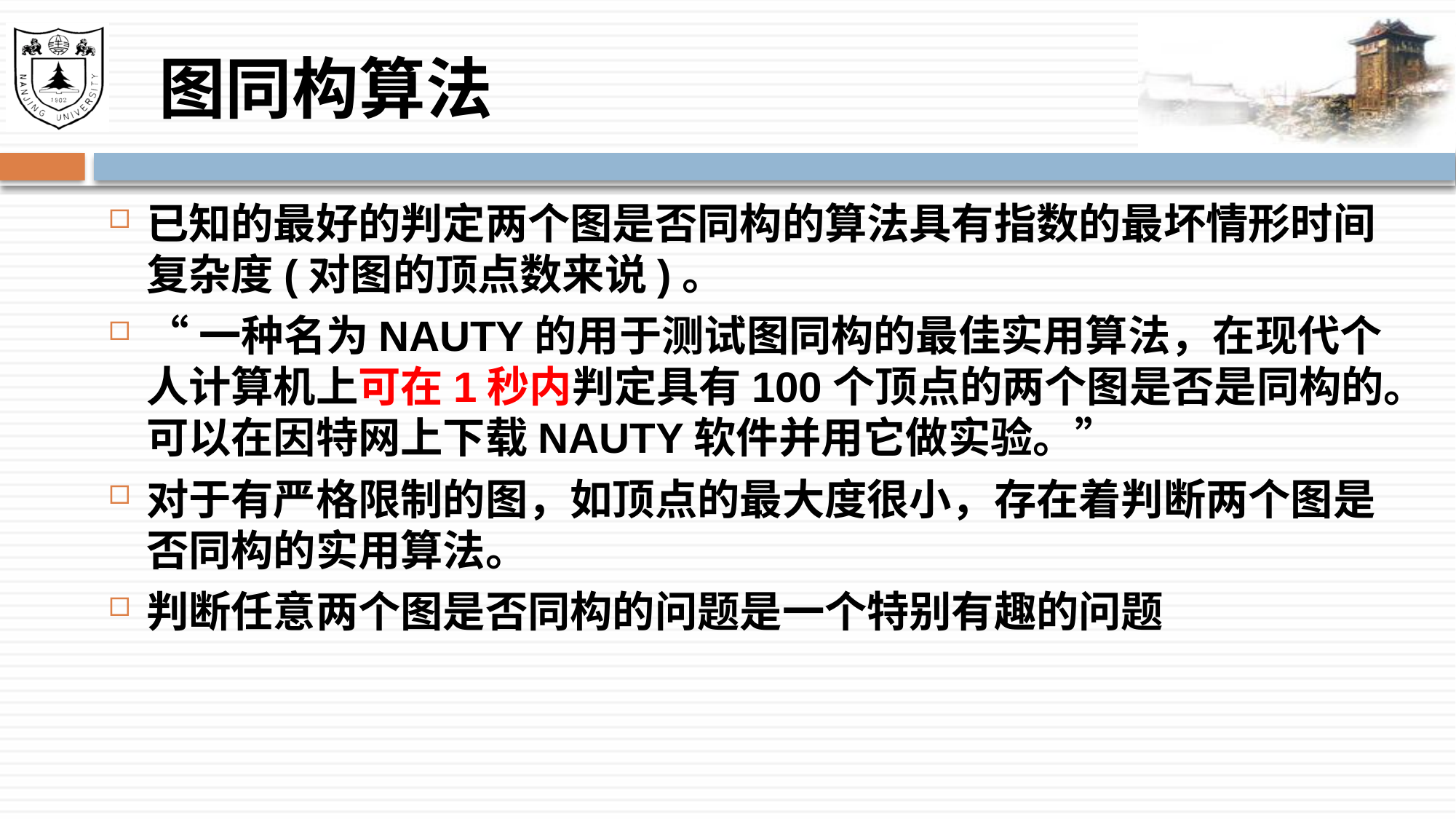

# 图同构算法
已知的最好的判定两个图是否同构的算法具有指数的最坏情形时间复杂度(对图的顶点数来说)。
“一种名为NAUTY的用于测试图同构的最佳实用算法，在现代个人计算机上可在1秒内判定具有100个顶点的两个图是否是同构的。可以在因特网上下载NAUTY软件并用它做实验。”
对于有严格限制的图，如顶点的最大度很小，存在着判断两个图是否同构的实用算法。
判断任意两个图是否同构的问题是一个特别有趣的问题